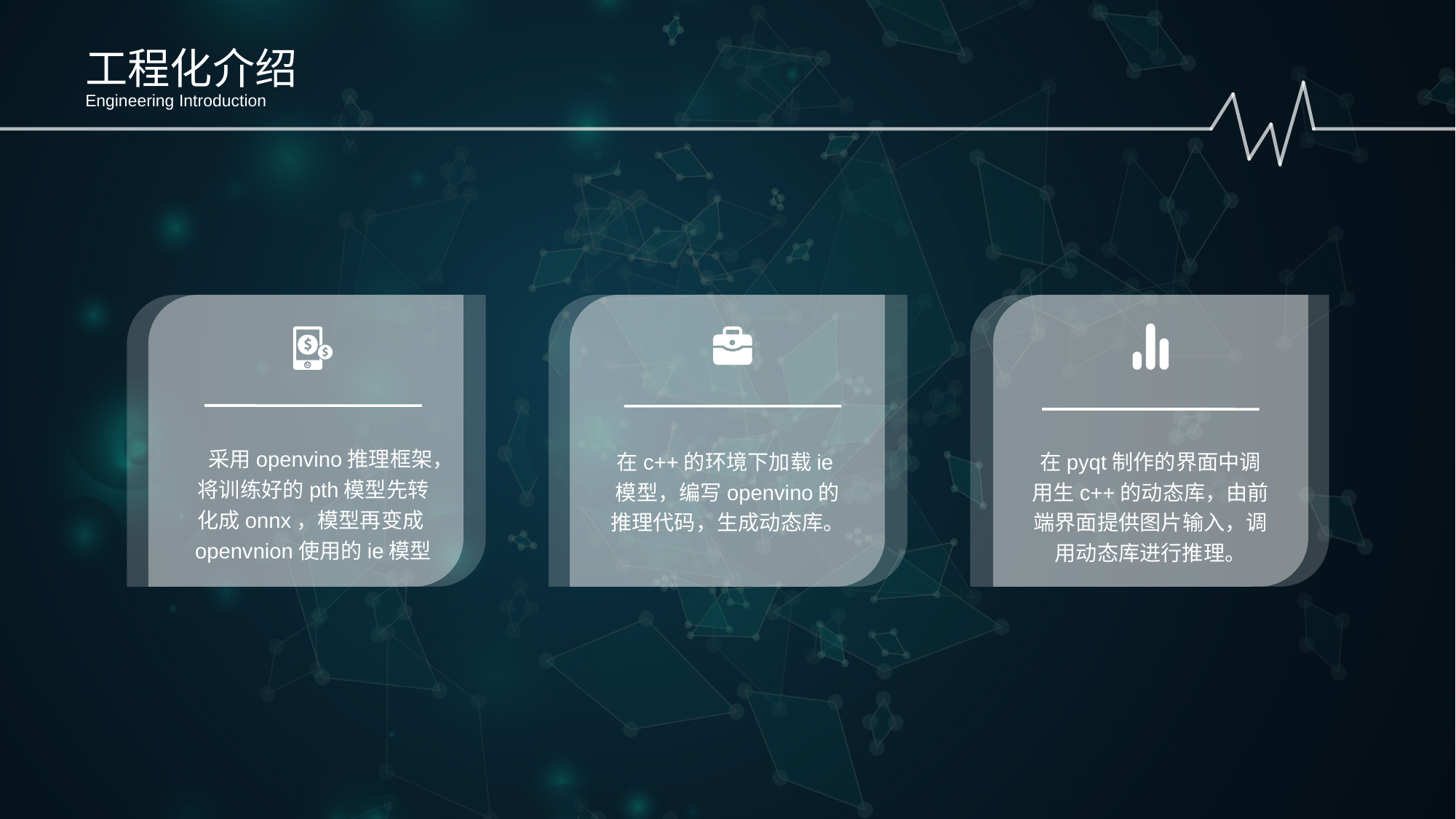

工程化介绍
Engineering Introduction

  采用openvino推理框架，将训练好的pth模型先转化成onnx，模型再变成openvnion使用的ie模型

在c++的环境下加载ie模型，编写openvino的推理代码，生成动态库。

在pyqt制作的界面中调用生c++的动态库，由前端界面提供图片输入，调用动态库进行推理。